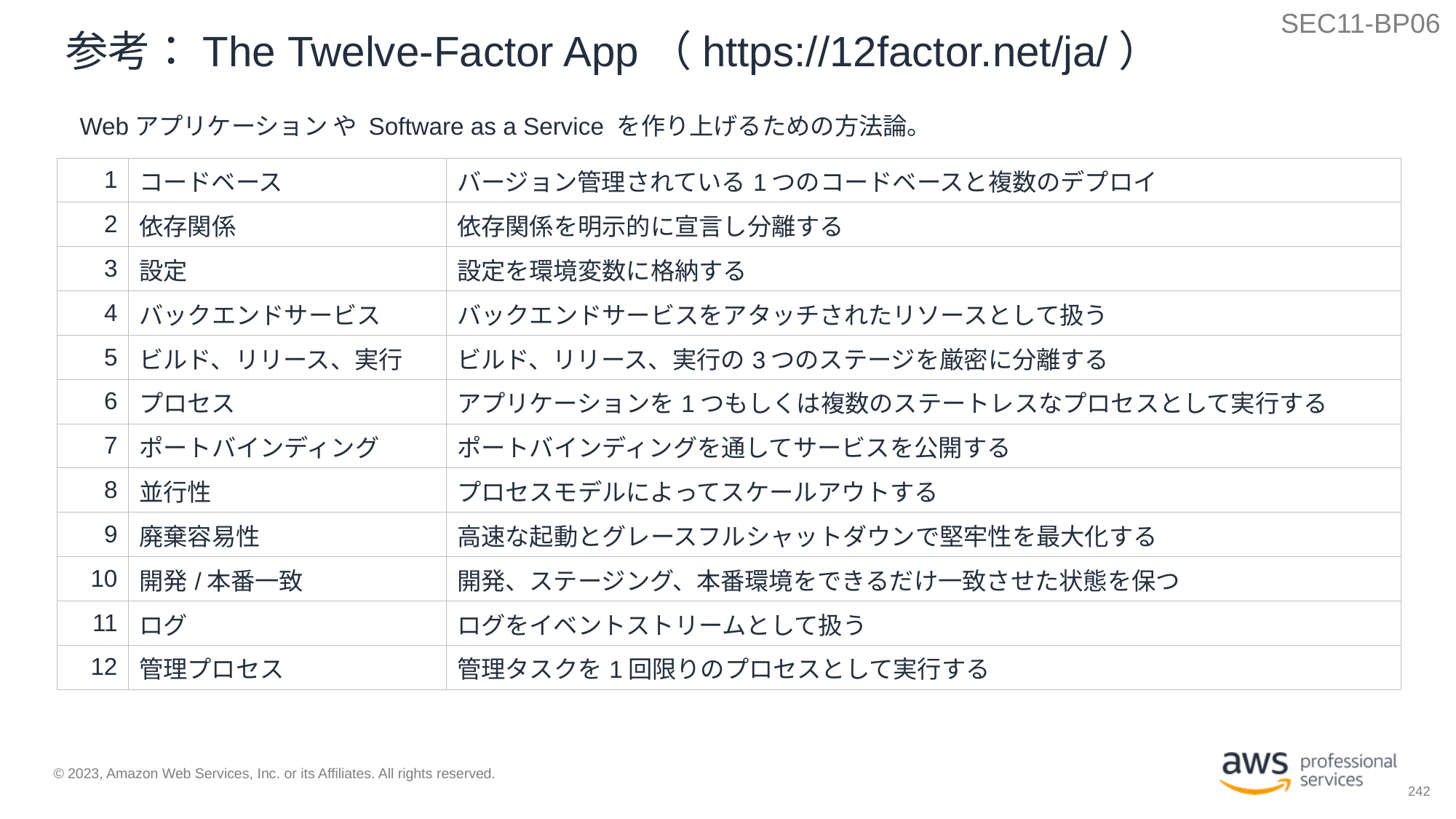

SEC11-BP06
# 参考：The Twelve-Factor App（https://12factor.net/ja/）
Webアプリケーション や Software as a Service を作り上げるための方法論。
| 1 | コードベース | バージョン管理されている1つのコードベースと複数のデプロイ |
| --- | --- | --- |
| 2 | 依存関係 | 依存関係を明示的に宣言し分離する |
| 3 | 設定 | 設定を環境変数に格納する |
| 4 | バックエンドサービス | バックエンドサービスをアタッチされたリソースとして扱う |
| 5 | ビルド、リリース、実行 | ビルド、リリース、実行の3つのステージを厳密に分離する |
| 6 | プロセス | アプリケーションを1つもしくは複数のステートレスなプロセスとして実行する |
| 7 | ポートバインディング | ポートバインディングを通してサービスを公開する |
| 8 | 並行性 | プロセスモデルによってスケールアウトする |
| 9 | 廃棄容易性 | 高速な起動とグレースフルシャットダウンで堅牢性を最大化する |
| 10 | 開発/本番一致 | 開発、ステージング、本番環境をできるだけ一致させた状態を保つ |
| 11 | ログ | ログをイベントストリームとして扱う |
| 12 | 管理プロセス | 管理タスクを1回限りのプロセスとして実行する |